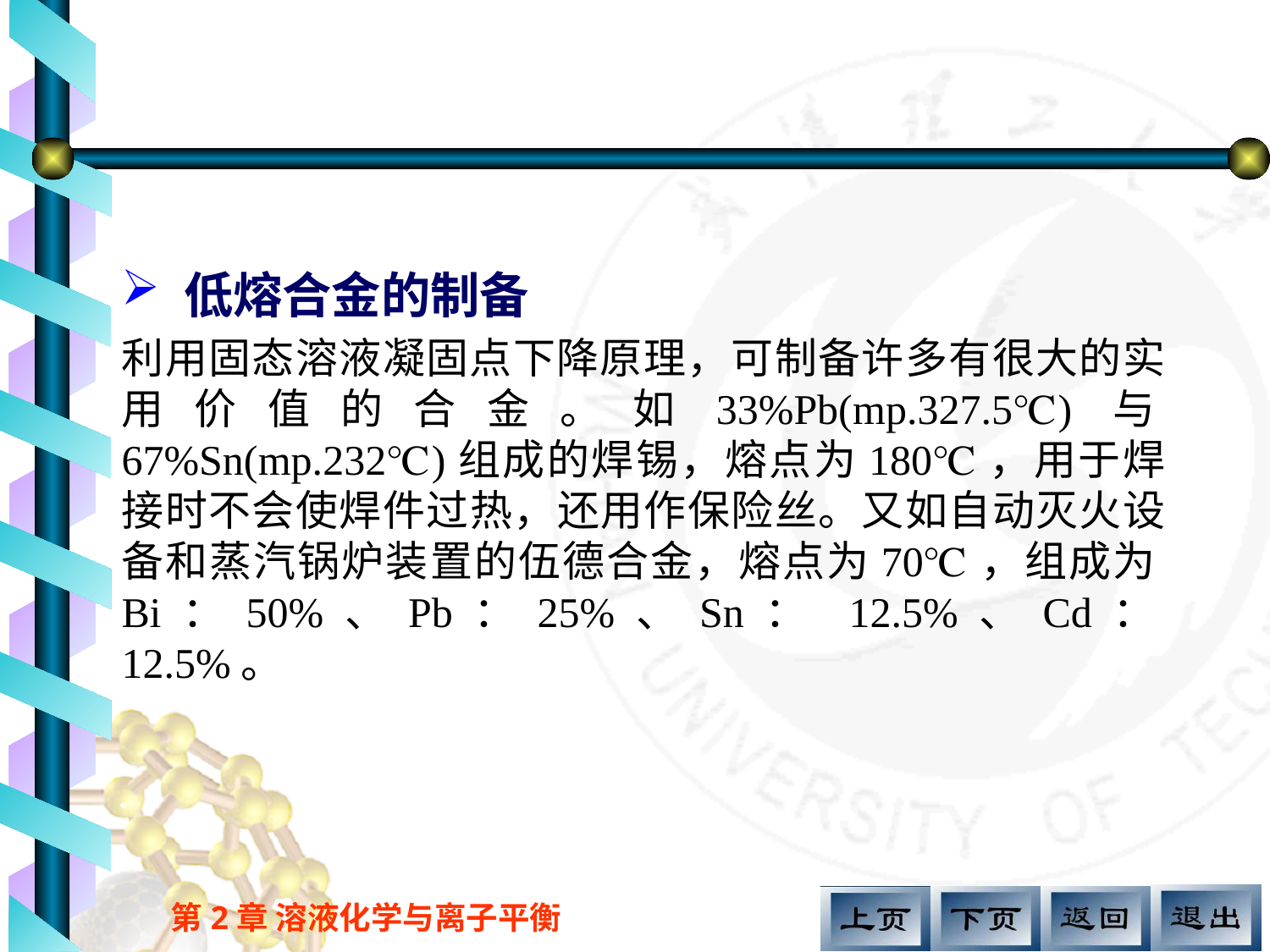

低熔合金的制备
利用固态溶液凝固点下降原理，可制备许多有很大的实用价值的合金。如33%Pb(mp.327.5℃)与67%Sn(mp.232℃)组成的焊锡，熔点为180℃，用于焊接时不会使焊件过热，还用作保险丝。又如自动灭火设备和蒸汽锅炉装置的伍德合金，熔点为70℃，组成为Bi：50%、Pb：25%、Sn： 12.5%、Cd：12.5%。